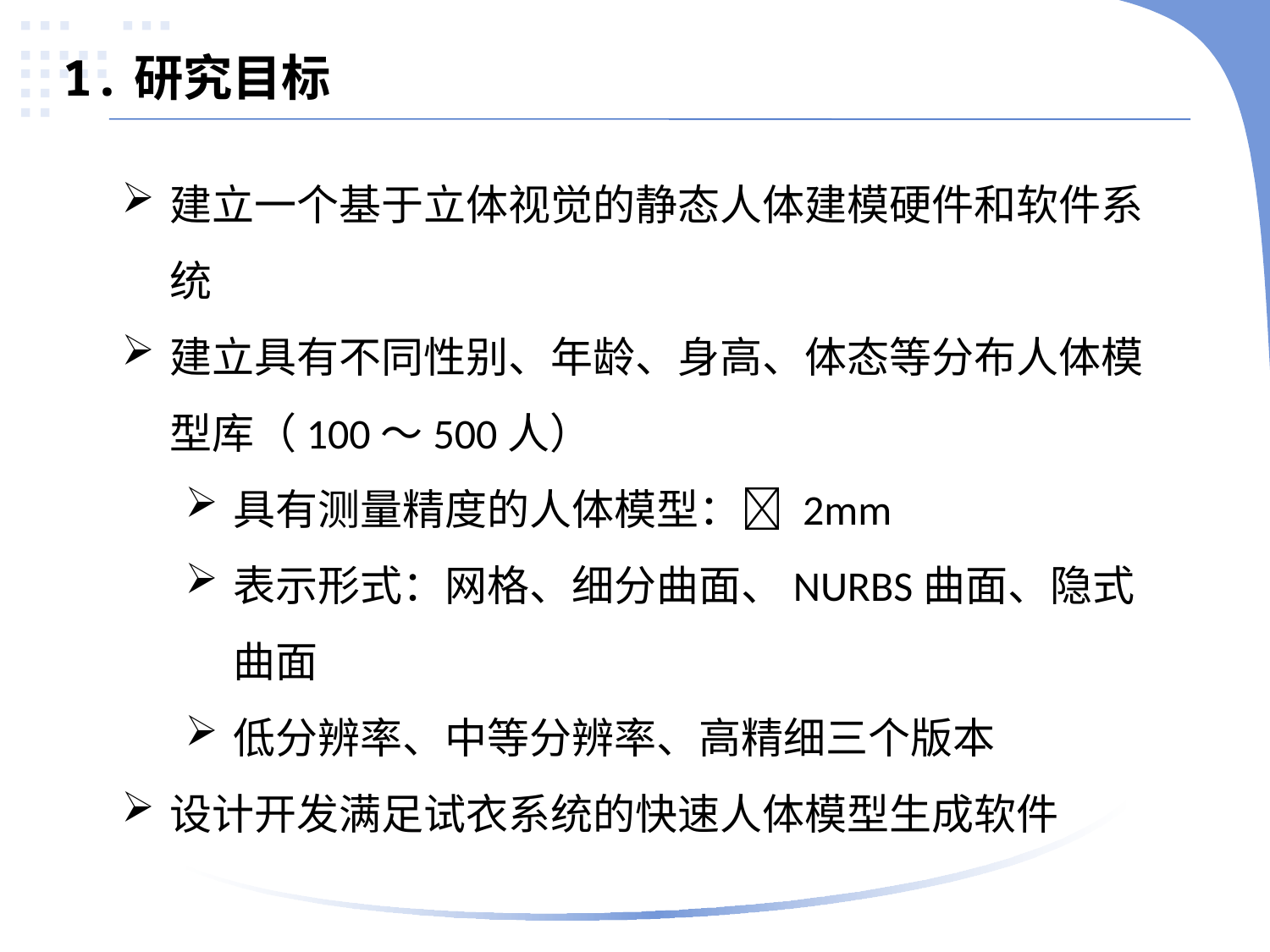

1.研究目标
建立一个基于立体视觉的静态人体建模硬件和软件系统
建立具有不同性别、年龄、身高、体态等分布人体模型库（100～500人）
具有测量精度的人体模型：≤ 2mm
表示形式：网格、细分曲面、NURBS曲面、隐式曲面
低分辨率、中等分辨率、高精细三个版本
设计开发满足试衣系统的快速人体模型生成软件